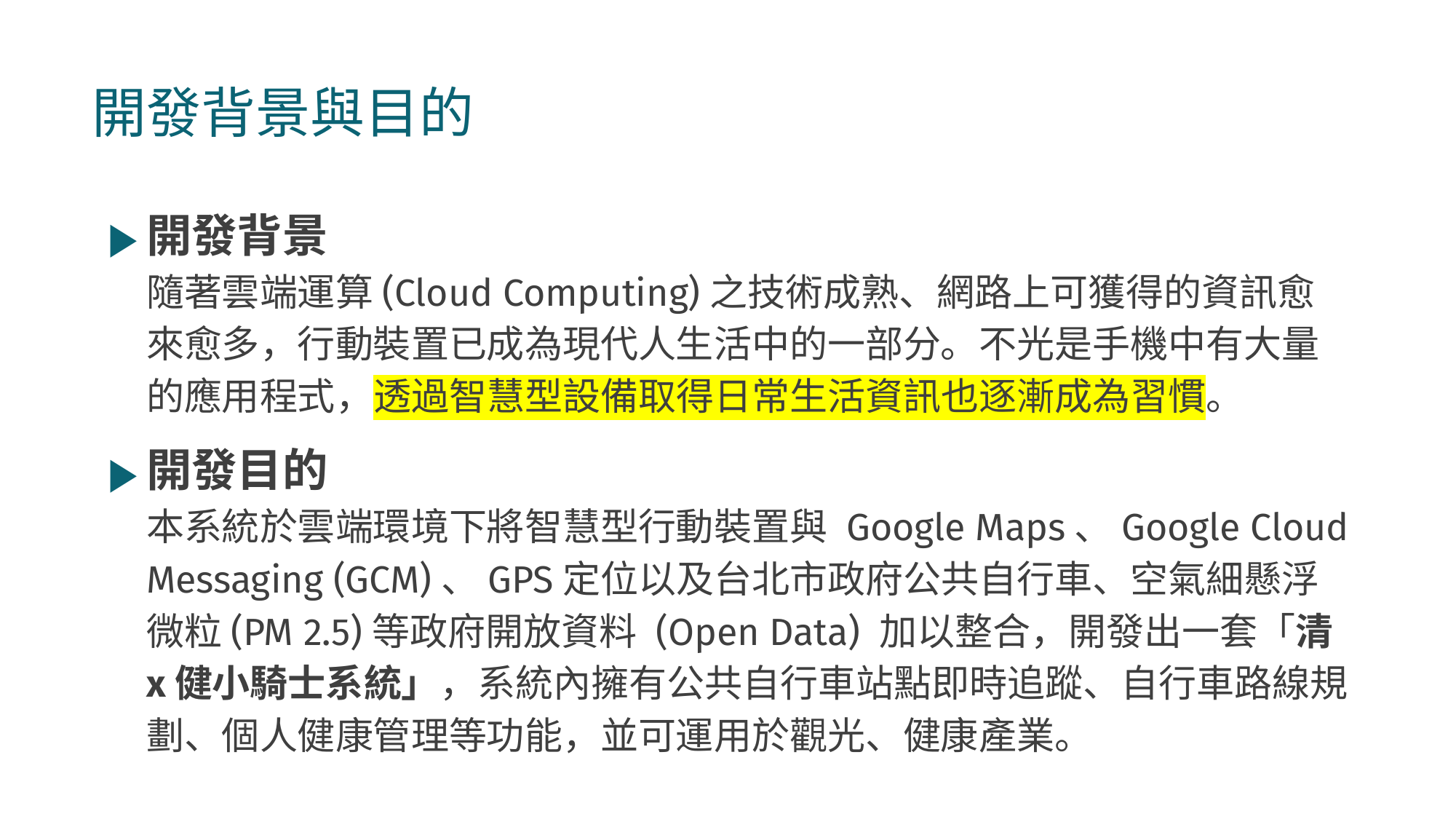

# 開發背景與目的
開發背景
隨著雲端運算(Cloud Computing)之技術成熟、網路上可獲得的資訊愈來愈多，行動裝置已成為現代人生活中的一部分。不光是手機中有大量的應用程式，透過智慧型設備取得日常生活資訊也逐漸成為習慣。
開發目的
本系統於雲端環境下將智慧型行動裝置與 Google Maps、Google Cloud Messaging (GCM)、GPS定位以及台北市政府公共自行車、空氣細懸浮微粒(PM 2.5)等政府開放資料 (Open Data) 加以整合，開發出一套「清x健小騎士系統」，系統內擁有公共自行車站點即時追蹤、自行車路線規劃、個人健康管理等功能，並可運用於觀光、健康產業。